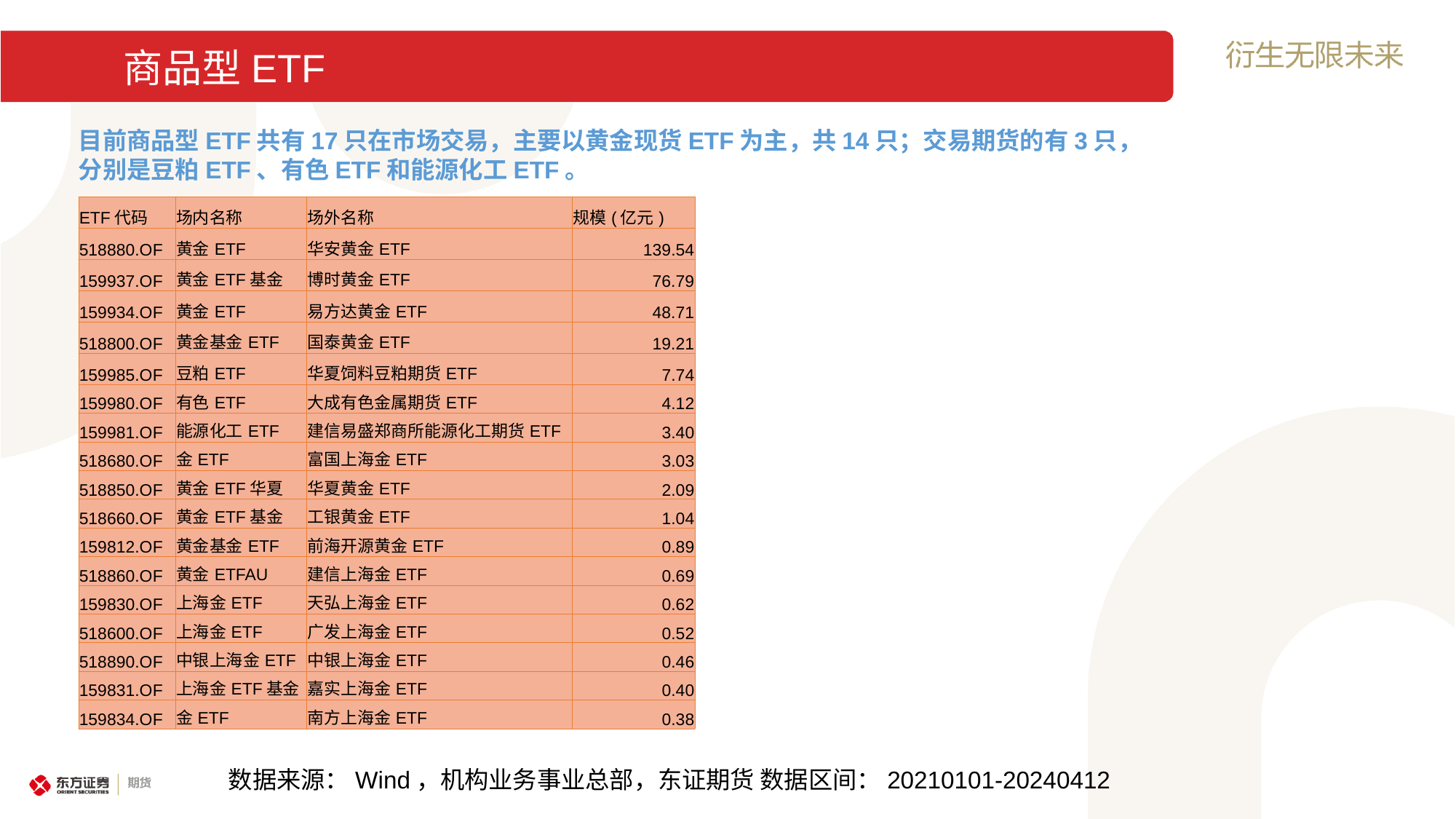

# 商品型ETF
目前商品型ETF共有17只在市场交易，主要以黄金现货ETF为主，共14只；交易期货的有3只，分别是豆粕ETF、有色ETF和能源化工ETF。
| ETF代码 | 场内名称 | 场外名称 | 规模(亿元) |
| --- | --- | --- | --- |
| 518880.OF | 黄金ETF | 华安黄金ETF | 139.54 |
| 159937.OF | 黄金ETF基金 | 博时黄金ETF | 76.79 |
| 159934.OF | 黄金ETF | 易方达黄金ETF | 48.71 |
| 518800.OF | 黄金基金ETF | 国泰黄金ETF | 19.21 |
| 159985.OF | 豆粕ETF | 华夏饲料豆粕期货ETF | 7.74 |
| 159980.OF | 有色ETF | 大成有色金属期货ETF | 4.12 |
| 159981.OF | 能源化工ETF | 建信易盛郑商所能源化工期货ETF | 3.40 |
| 518680.OF | 金ETF | 富国上海金ETF | 3.03 |
| 518850.OF | 黄金ETF华夏 | 华夏黄金ETF | 2.09 |
| 518660.OF | 黄金ETF基金 | 工银黄金ETF | 1.04 |
| 159812.OF | 黄金基金ETF | 前海开源黄金ETF | 0.89 |
| 518860.OF | 黄金ETFAU | 建信上海金ETF | 0.69 |
| 159830.OF | 上海金ETF | 天弘上海金ETF | 0.62 |
| 518600.OF | 上海金ETF | 广发上海金ETF | 0.52 |
| 518890.OF | 中银上海金ETF | 中银上海金ETF | 0.46 |
| 159831.OF | 上海金ETF基金 | 嘉实上海金ETF | 0.40 |
| 159834.OF | 金ETF | 南方上海金ETF | 0.38 |
数据来源：Wind，机构业务事业总部，东证期货 数据区间：20210101-20240412